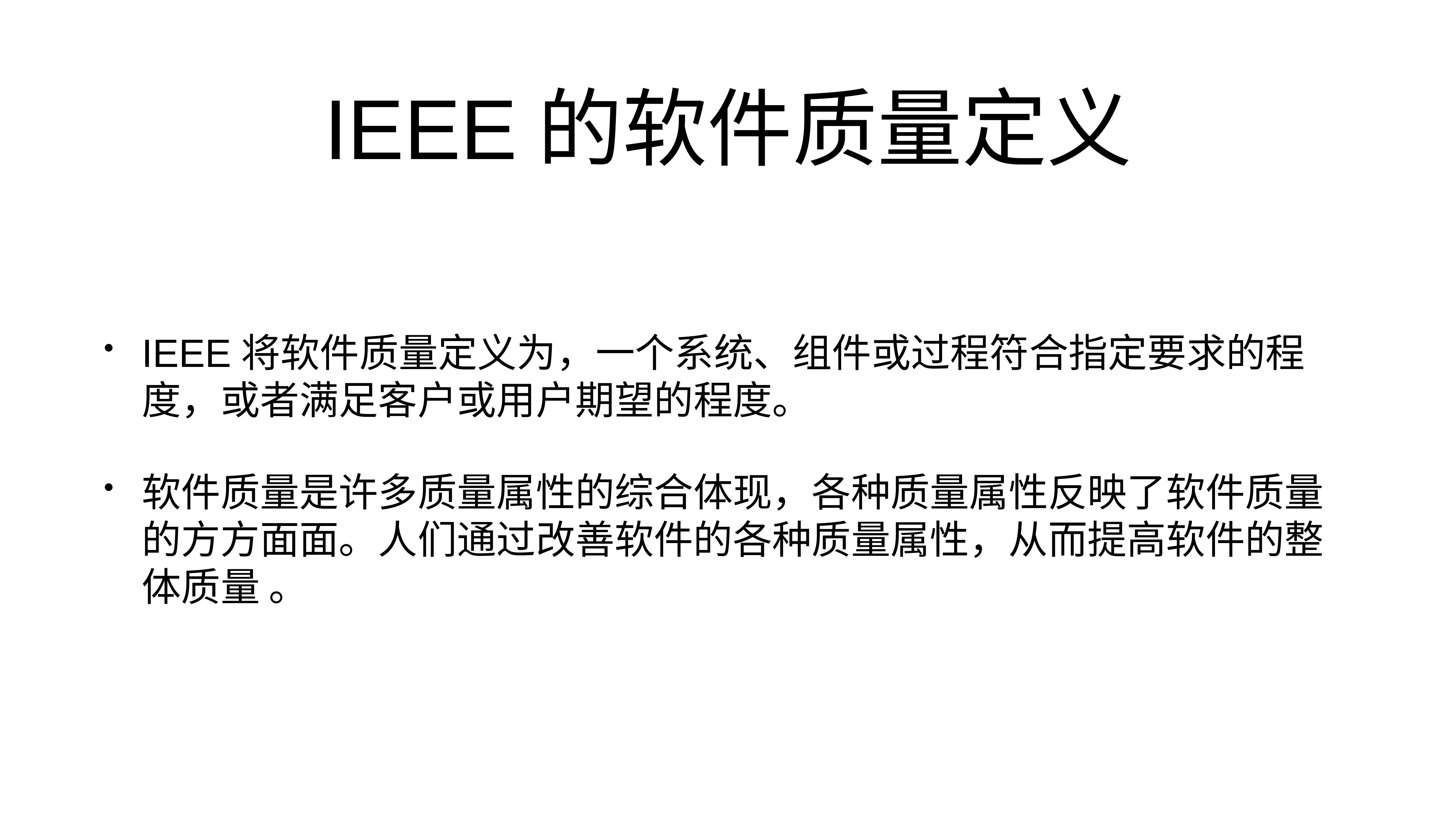

# IEEE的软件质量定义
IEEE将软件质量定义为，一个系统、组件或过程符合指定要求的程度，或者满足客户或用户期望的程度。
软件质量是许多质量属性的综合体现，各种质量属性反映了软件质量的方方面面。人们通过改善软件的各种质量属性，从而提高软件的整体质量 。